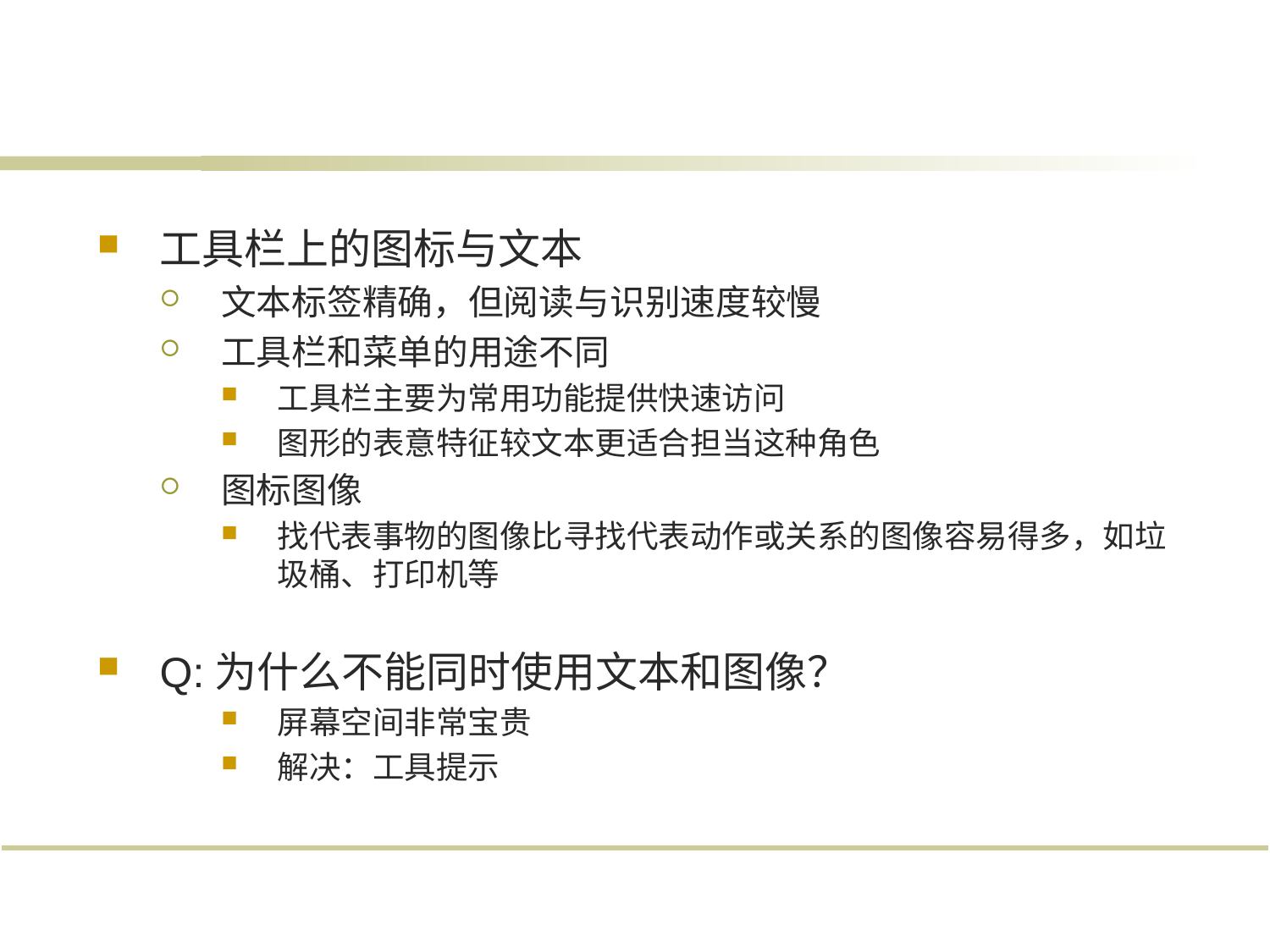

#
工具栏上的图标与文本
文本标签精确，但阅读与识别速度较慢
工具栏和菜单的用途不同
工具栏主要为常用功能提供快速访问
图形的表意特征较文本更适合担当这种角色
图标图像
找代表事物的图像比寻找代表动作或关系的图像容易得多，如垃圾桶、打印机等

Q:为什么不能同时使用文本和图像？
屏幕空间非常宝贵
解决：工具提示